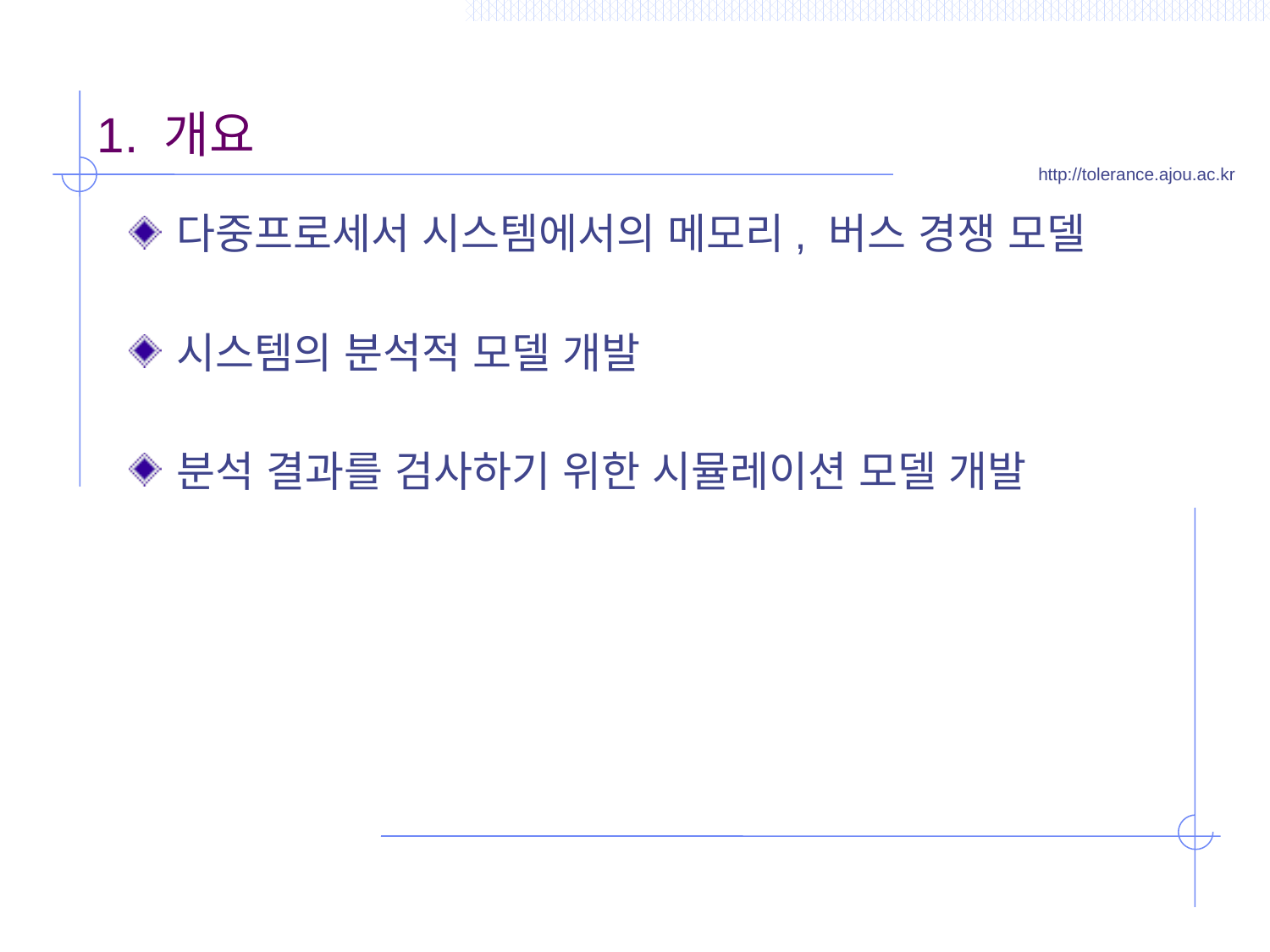

# 1. 개요
다중프로세서 시스템에서의 메모리, 버스 경쟁 모델

시스템의 분석적 모델 개발

분석 결과를 검사하기 위한 시뮬레이션 모델 개발